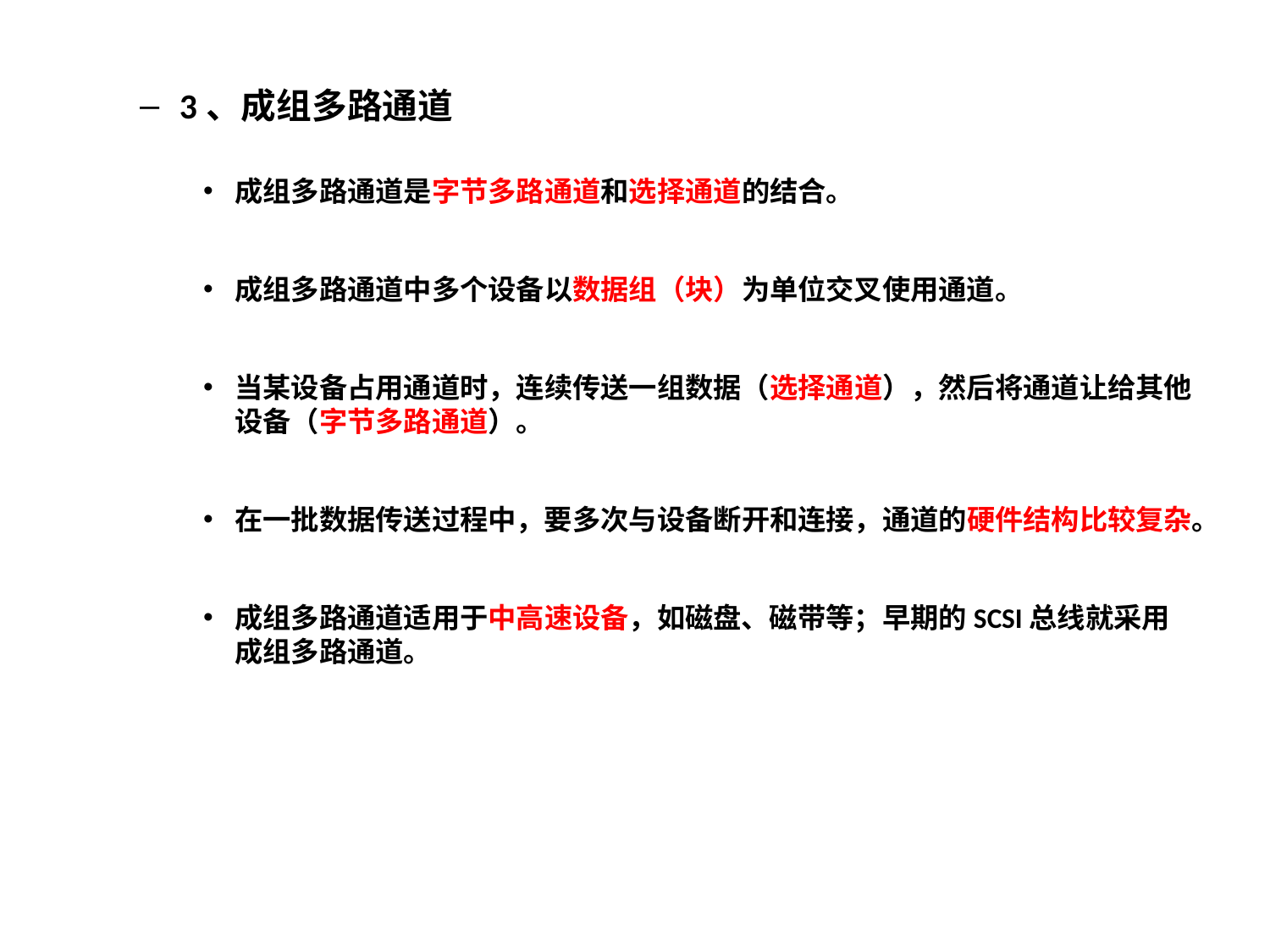

3、成组多路通道

成组多路通道是字节多路通道和选择通道的结合。

成组多路通道中多个设备以数据组（块）为单位交叉使用通道。

当某设备占用通道时，连续传送一组数据（选择通道），然后将通道让给其他设备（字节多路通道）。

在一批数据传送过程中，要多次与设备断开和连接，通道的硬件结构比较复杂。

成组多路通道适用于中高速设备，如磁盘、磁带等；早期的SCSI总线就采用成组多路通道。